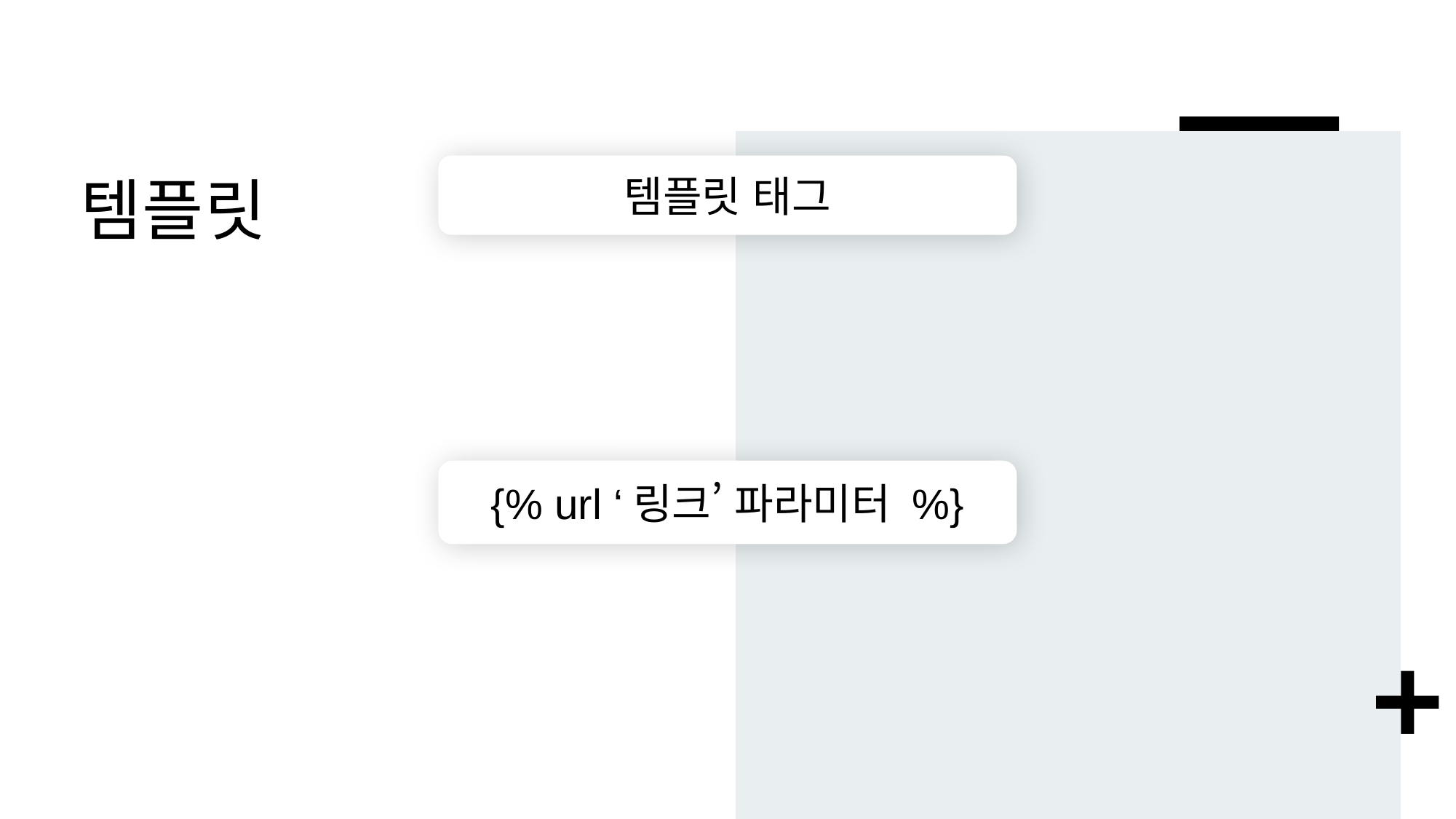

# 템플릿
템플릿 태그
{% url ‘링크’ 파라미터 %}